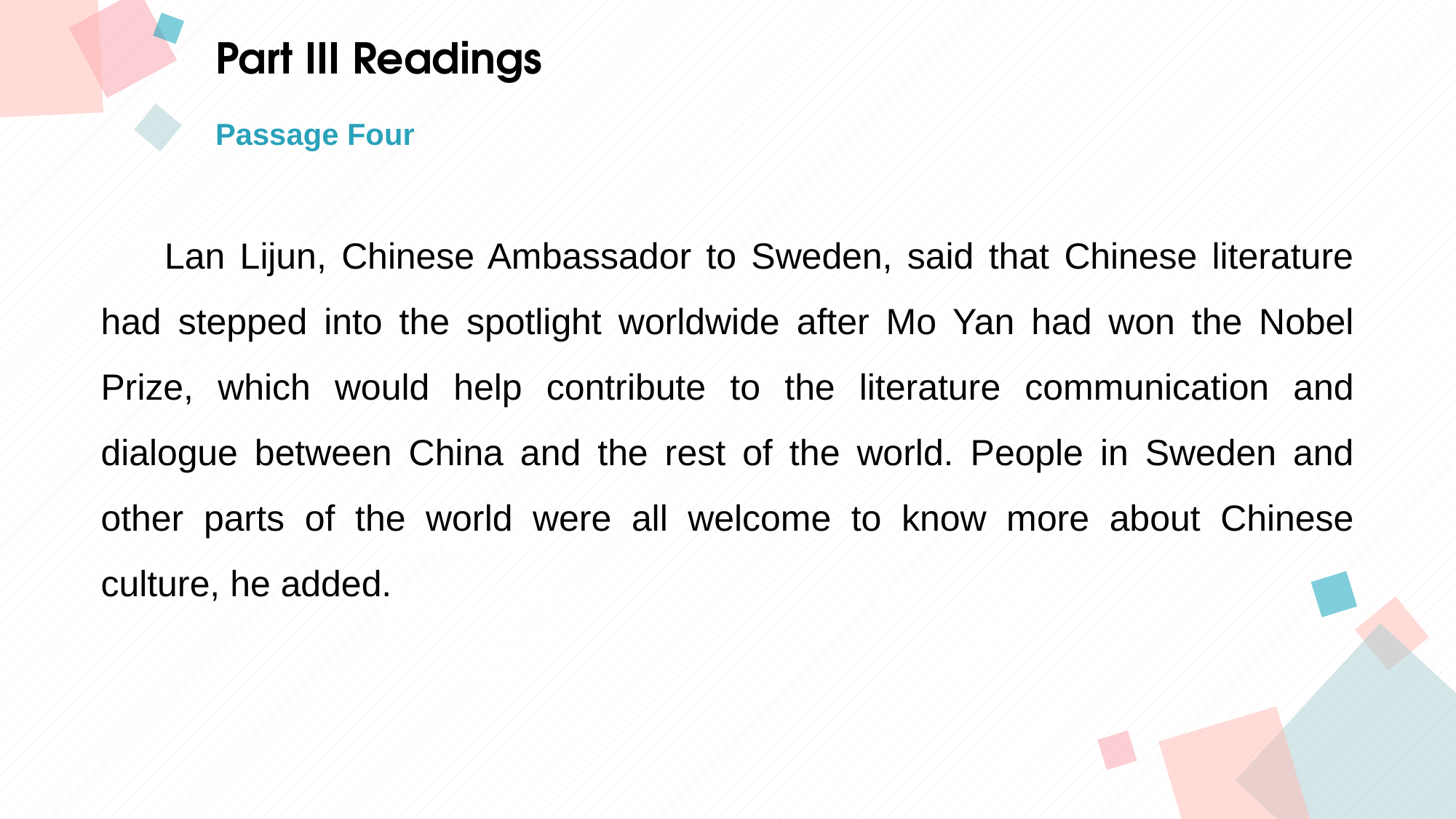

Part III Readings
Passage Four

      Lan Lijun, Chinese Ambassador to Sweden, said that Chinese literature had stepped into the spotlight worldwide after Mo Yan had won the Nobel Prize, which would help contribute to the literature communication and dialogue between China and the rest of the world. People in Sweden and other parts of the world were all welcome to know more about Chinese culture, he added.
点击此处添加标题
点击此处添加标题
标题数字等都可以通过点击和重新输入进行更改，顶部“开始”面板中可以对字体、字号、颜色等进行修改。建议正文8-14号字，1.3倍字间距。
标题数字等都可以通过点击和重新输入进行更改，顶部“开始”面板中可以对字体、字号、颜色等进行修改。建议正文8-14号字，1.3倍字间距。
标题数字等都可以通过点击和重新输入进行更改，顶部“开始”面板中可以对字体、字号、颜色等进行修改。建议正文8-14号字，1.3倍字间距。
点击此处添加标题
标题数字等都可以通过点击和重新输入进行更改，顶部“开始”面板中可以对字体、字号、颜色等进行修改。建议正文8-14号字，1.3倍字间距。
标题数字等都可以通过点击和重新输入进行更改，顶部“开始”面板中可以对字体、字号、颜色等进行修改。建议正文8-14号字，1.3倍字间距。